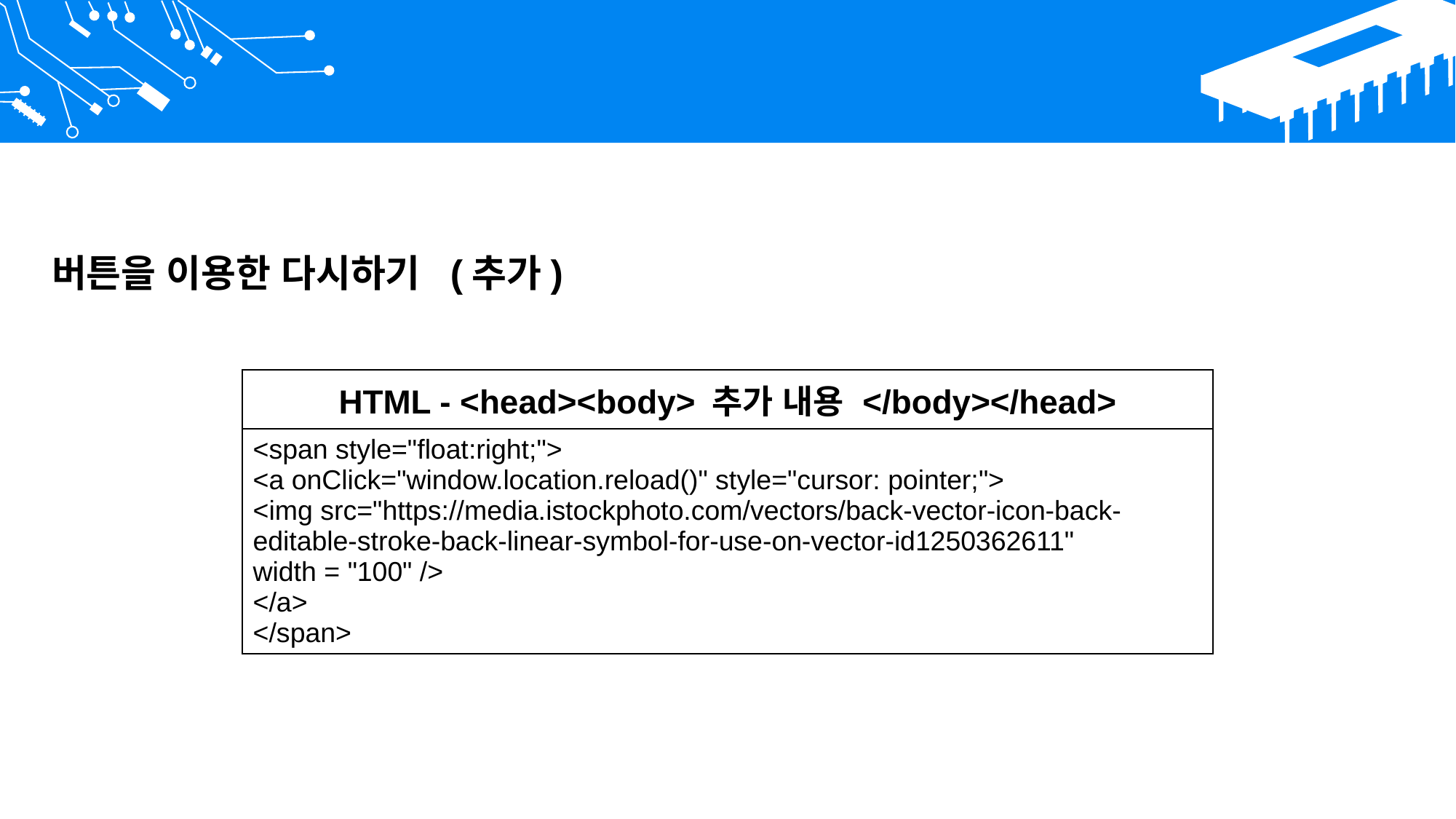

버튼을 이용한 다시하기  (추가)
| HTML - <head><body> 추가 내용 </body></head> |
| --- |
| <span style="float:right;"> <a onClick="window.location.reload()" style="cursor: pointer;"> <img src="https://media.istockphoto.com/vectors/back-vector-icon-back-editable-stroke-back-linear-symbol-for-use-on-vector-id1250362611" width = "100" /> </a> </span> |